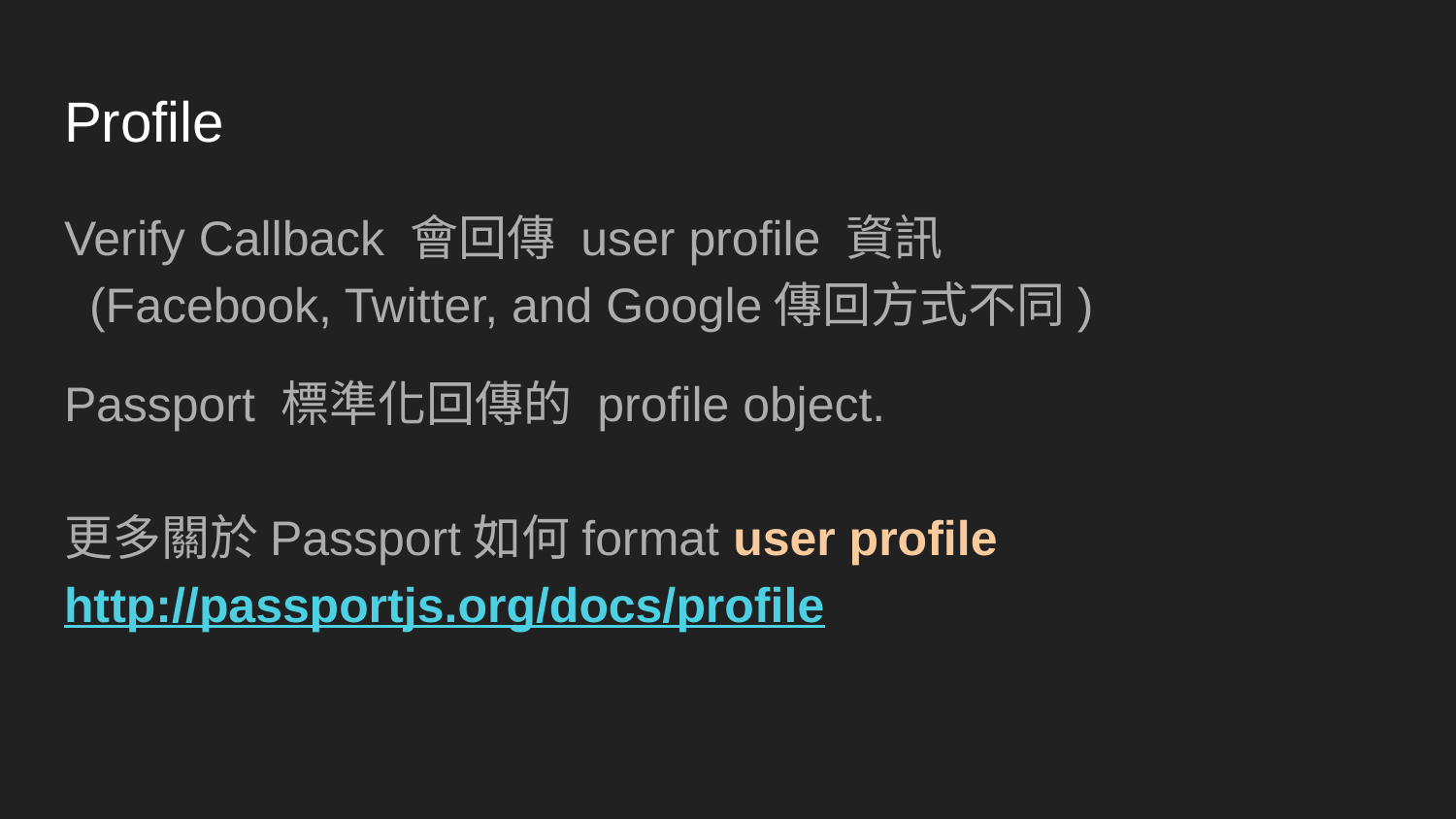

# Profile
Verify Callback 會回傳 user profile 資訊
 (Facebook, Twitter, and Google傳回方式不同)
Passport 標準化回傳的 profile object.
更多關於Passport如何format user profile
http://passportjs.org/docs/profile